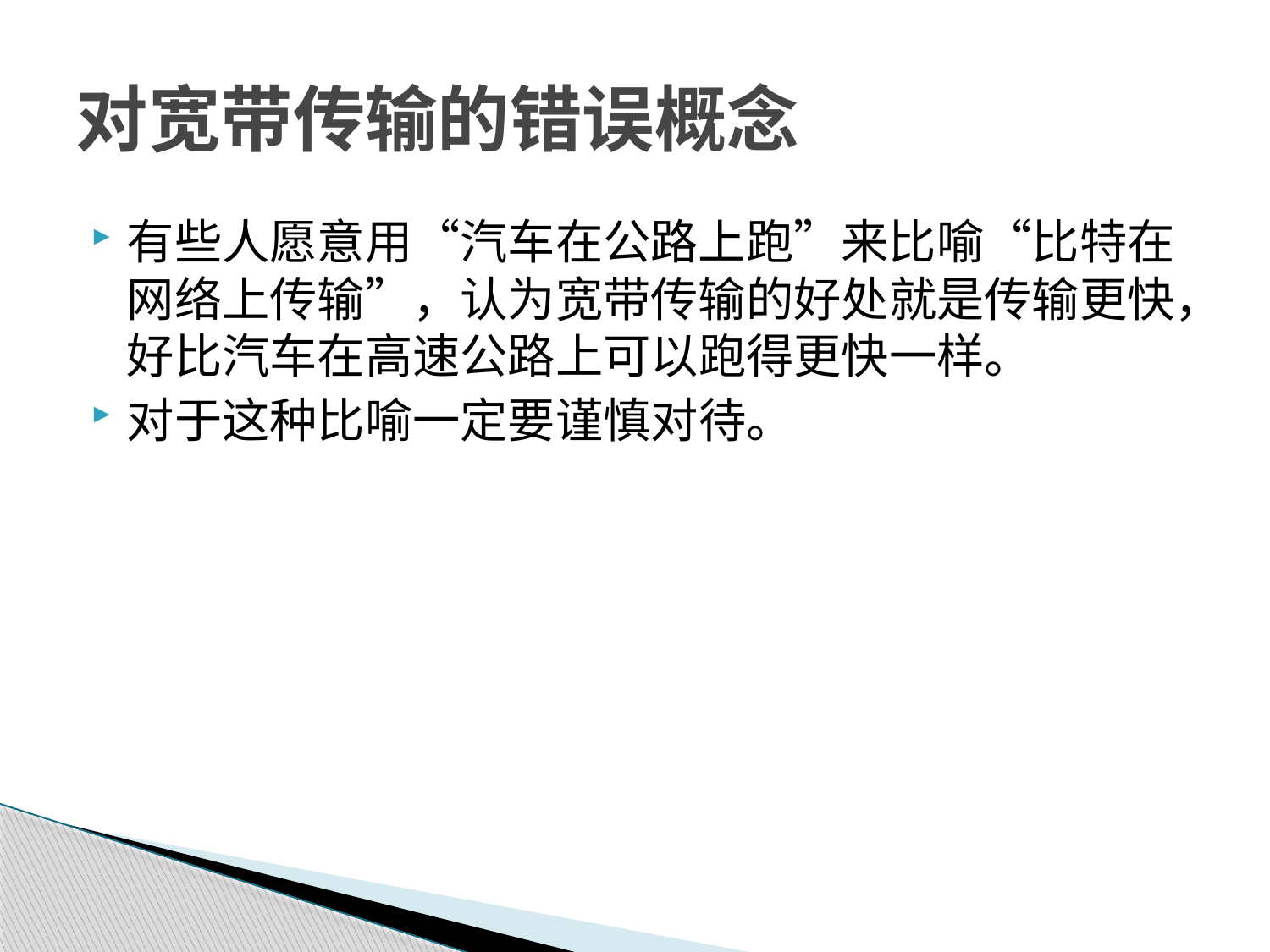

# 对宽带传输的错误概念
有些人愿意用“汽车在公路上跑”来比喻“比特在网络上传输”，认为宽带传输的好处就是传输更快，好比汽车在高速公路上可以跑得更快一样。
对于这种比喻一定要谨慎对待。